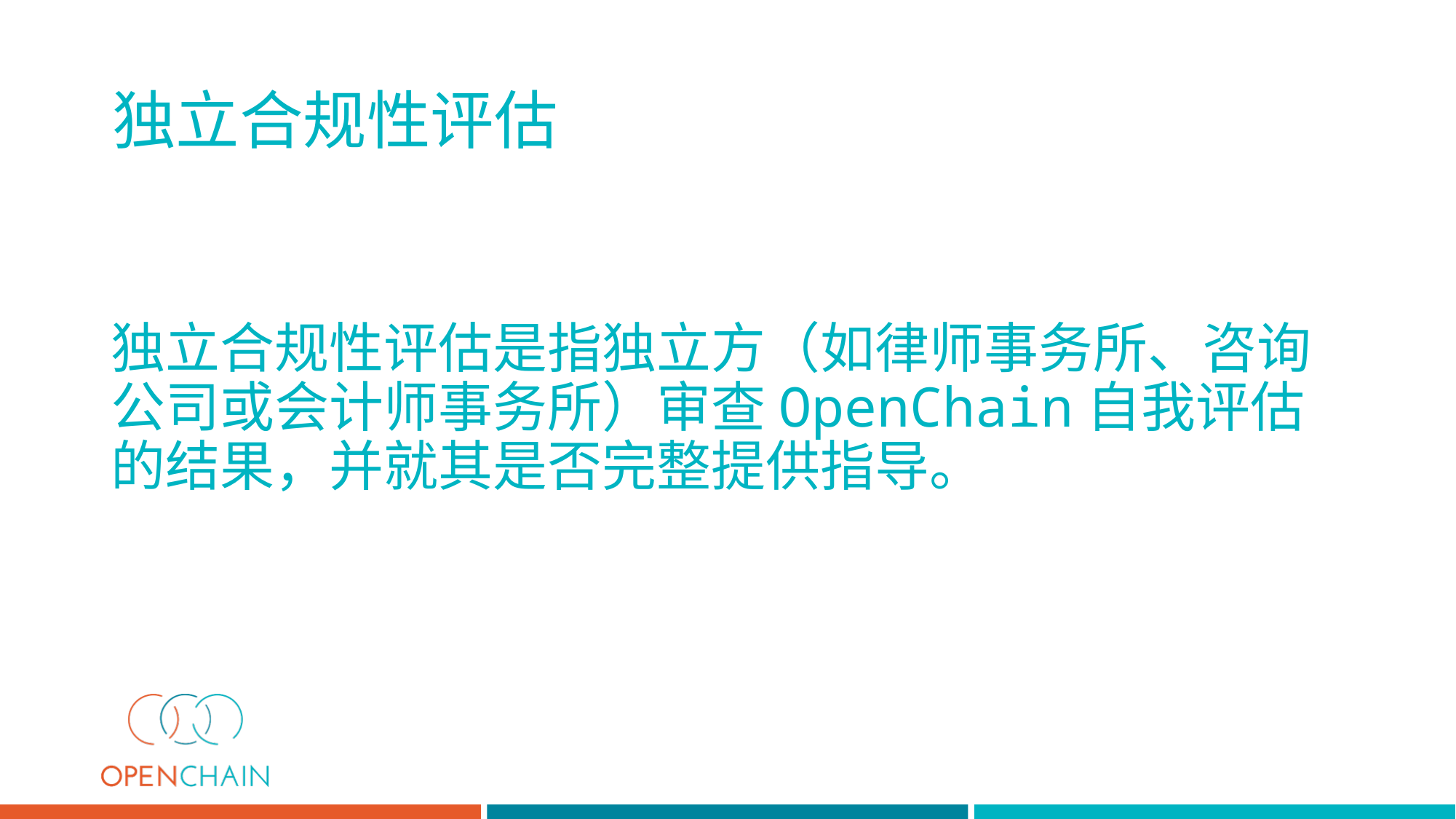

独立合规性评估
# 独立合规性评估是指独立方（如律师事务所、咨询公司或会计师事务所）审查OpenChain自我评估的结果，并就其是否完整提供指导。